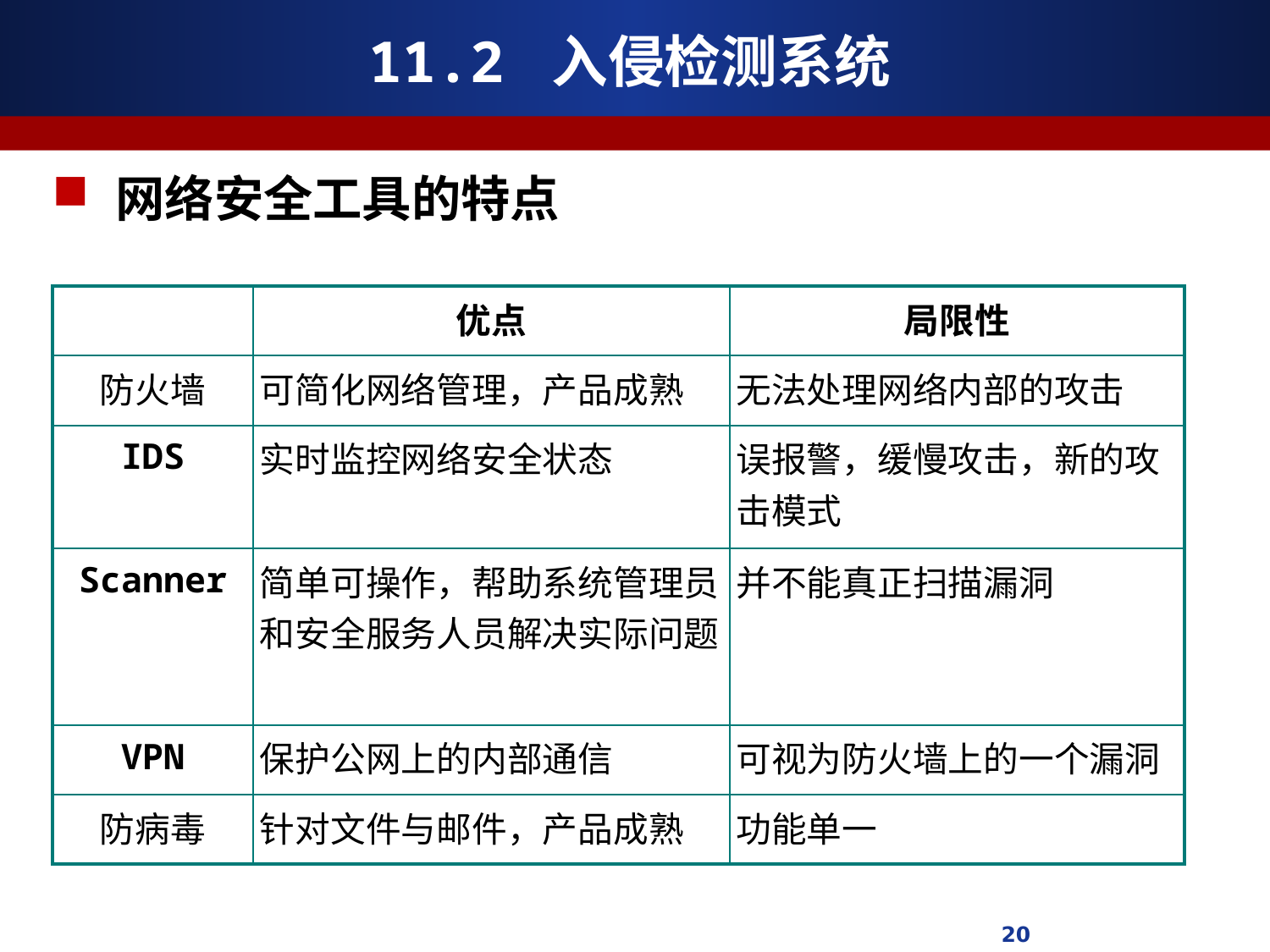

# 11.2 入侵检测系统
网络安全工具的特点
|  | 优点 | 局限性 |
| --- | --- | --- |
| 防火墙 | 可简化网络管理，产品成熟 | 无法处理网络内部的攻击 |
| IDS | 实时监控网络安全状态 | 误报警，缓慢攻击，新的攻击模式 |
| Scanner | 简单可操作，帮助系统管理员和安全服务人员解决实际问题 | 并不能真正扫描漏洞 |
| VPN | 保护公网上的内部通信 | 可视为防火墙上的一个漏洞 |
| 防病毒 | 针对文件与邮件，产品成熟 | 功能单一 |
20